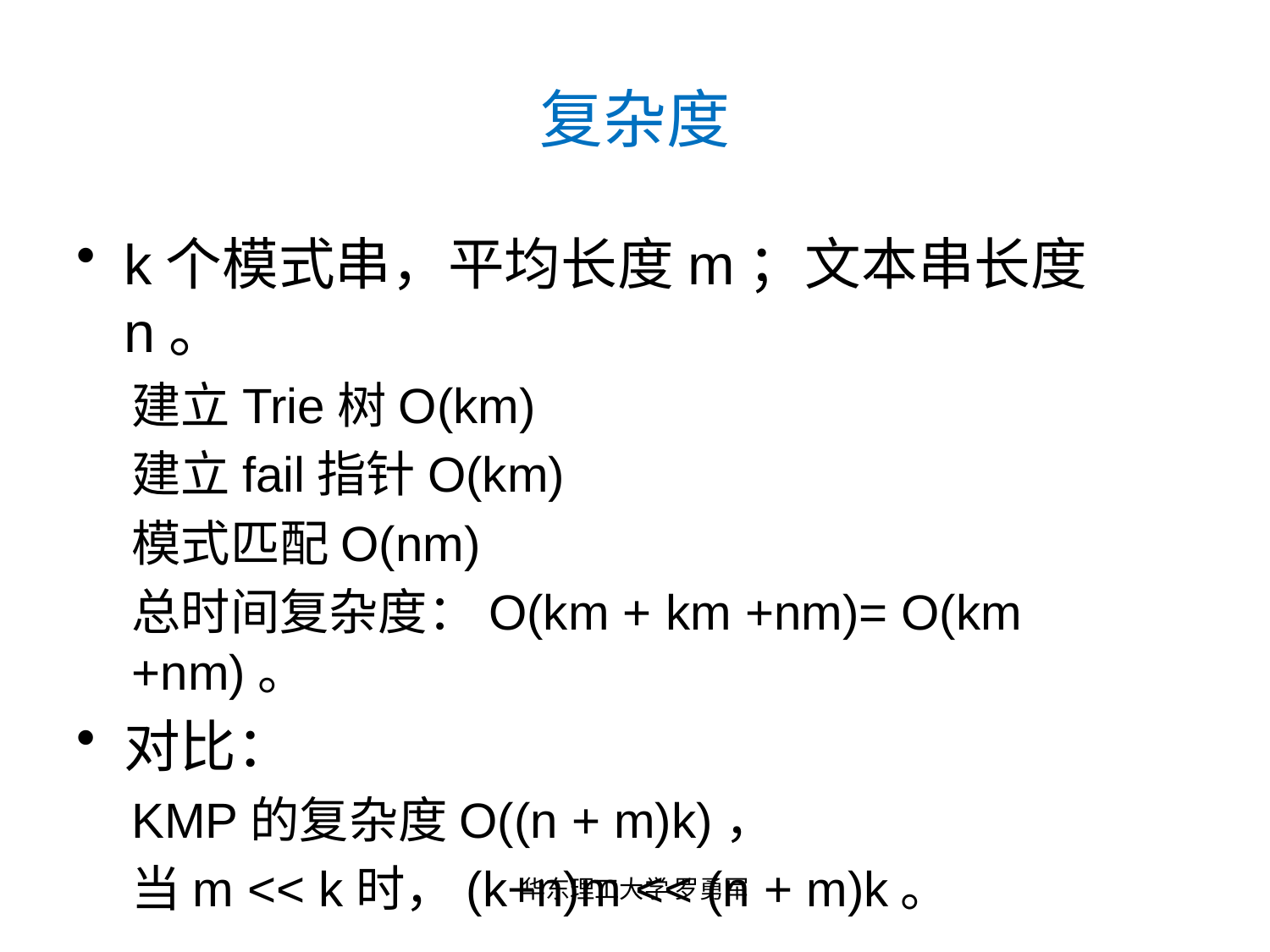

# 复杂度
k个模式串，平均长度m；文本串长度n。
建立Trie树O(km)
建立fail指针O(km)
模式匹配O(nm)
总时间复杂度：O(km + km +nm)= O(km +nm)。
对比：
KMP的复杂度O((n + m)k)，
当m << k时，(k+n)m << (n + m)k。

华东理工大学 罗勇军